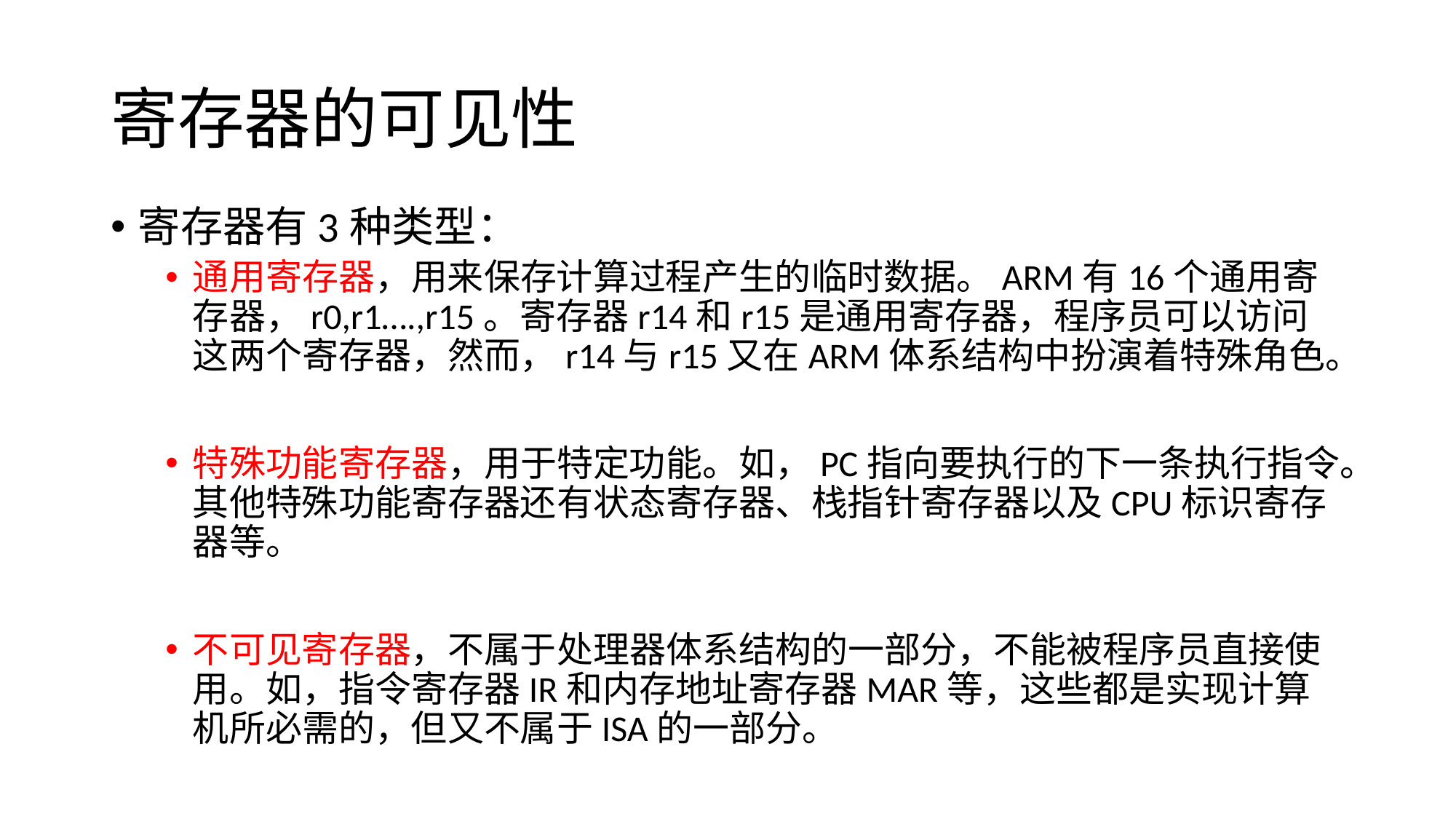

# 寄存器的可见性
寄存器有3种类型：
通用寄存器，用来保存计算过程产生的临时数据。ARM有16个通用寄存器，r0,r1….,r15。寄存器r14和r15是通用寄存器，程序员可以访问这两个寄存器，然而，r14与r15又在ARM体系结构中扮演着特殊角色。

特殊功能寄存器，用于特定功能。如，PC指向要执行的下一条执行指令。其他特殊功能寄存器还有状态寄存器、栈指针寄存器以及CPU标识寄存器等。

不可见寄存器，不属于处理器体系结构的一部分，不能被程序员直接使用。如，指令寄存器IR和内存地址寄存器MAR等，这些都是实现计算机所必需的，但又不属于ISA的一部分。